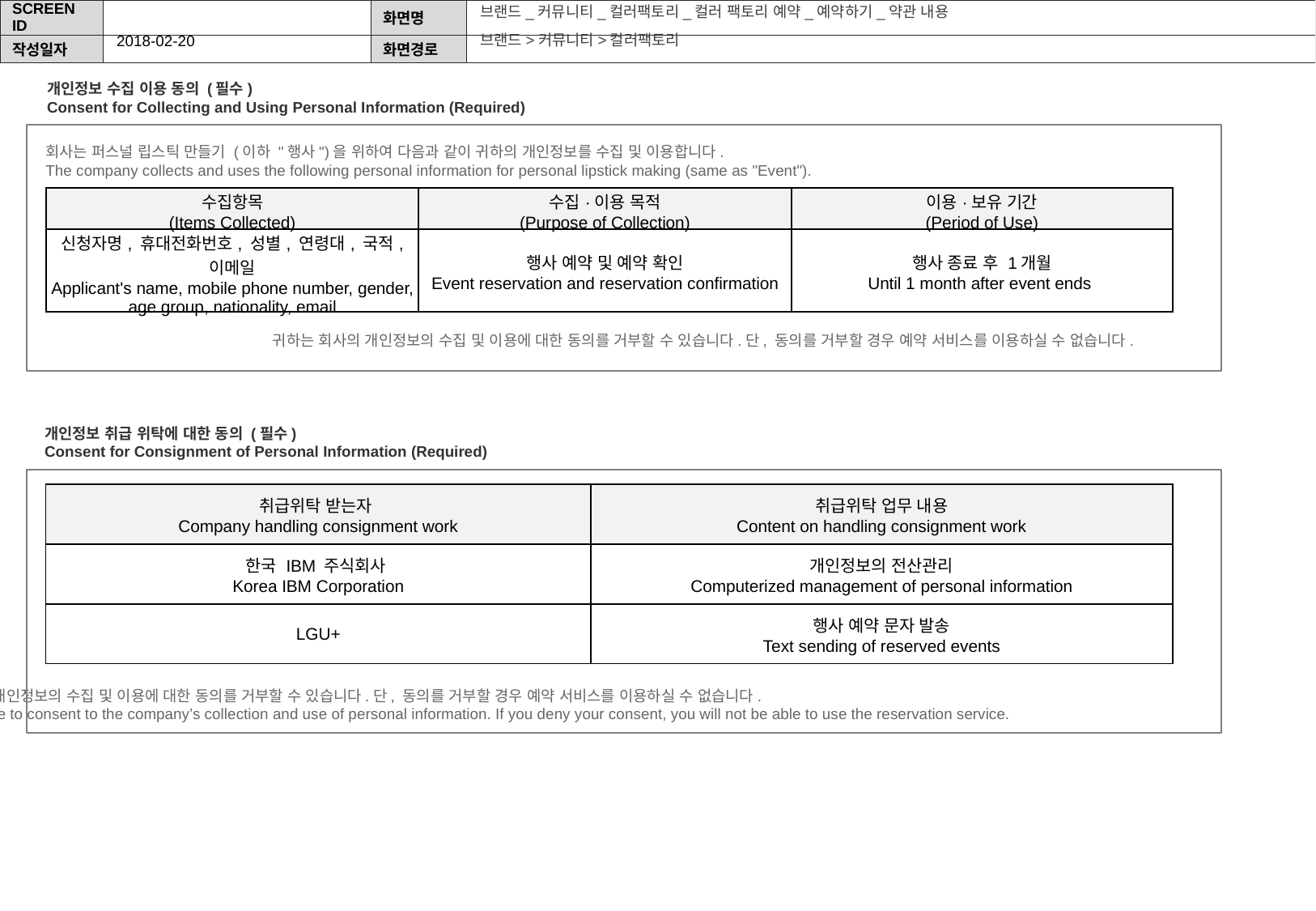

브랜드_커뮤니티_컬러팩토리_컬러 팩토리 예약_예약하기_약관 내용
브랜드>커뮤니티>컬러팩토리
2018-02-20
개인정보 수집 이용 동의 (필수) 
Consent for Collecting and Using Personal Information (Required)

회사는 퍼스널 립스틱 만들기 (이하 "행사")을 위하여 다음과 같이 귀하의 개인정보를 수집 및 이용합니다. 
The company collects and uses the following personal information for personal lipstick making (same as "Event").
| 수집항목 (Items Collected) | 수집·이용 목적 (Purpose of Collection) | 이용·보유 기간 (Period of Use) |
| --- | --- | --- |
| 신청자명, 휴대전화번호, 성별, 연령대, 국적, 이메일 Applicant's name, mobile phone number, gender, age group, nationality, email | 행사 예약 및 예약 확인 Event reservation and reservation confirmation | 행사 종료 후 1개월 Until 1 month after event ends |
귀하는 회사의 개인정보의 수집 및 이용에 대한 동의를 거부할 수 있습니다.단, 동의를 거부할 경우 예약 서비스를 이용하실 수 없습니다.
개인정보 취급 위탁에 대한 동의 (필수) 
Consent for Consignment of Personal Information (Required)

| 취급위탁 받는자  Company handling consignment work | 취급위탁 업무 내용 Content on handling consignment work |
| --- | --- |
| 한국 IBM 주식회사  Korea IBM Corporation | 개인정보의 전산관리 Computerized management of personal information |
| LGU+ | 행사 예약 문자 발송 Text sending of reserved events |

귀하는 회사의 개인정보의 수집 및 이용에 대한 동의를 거부할 수 있습니다.단, 동의를 거부할 경우 예약 서비스를 이용하실 수 없습니다.
You may refuse to consent to the company’s collection and use of personal information. If you deny your consent, you will not be able to use the reservation service.